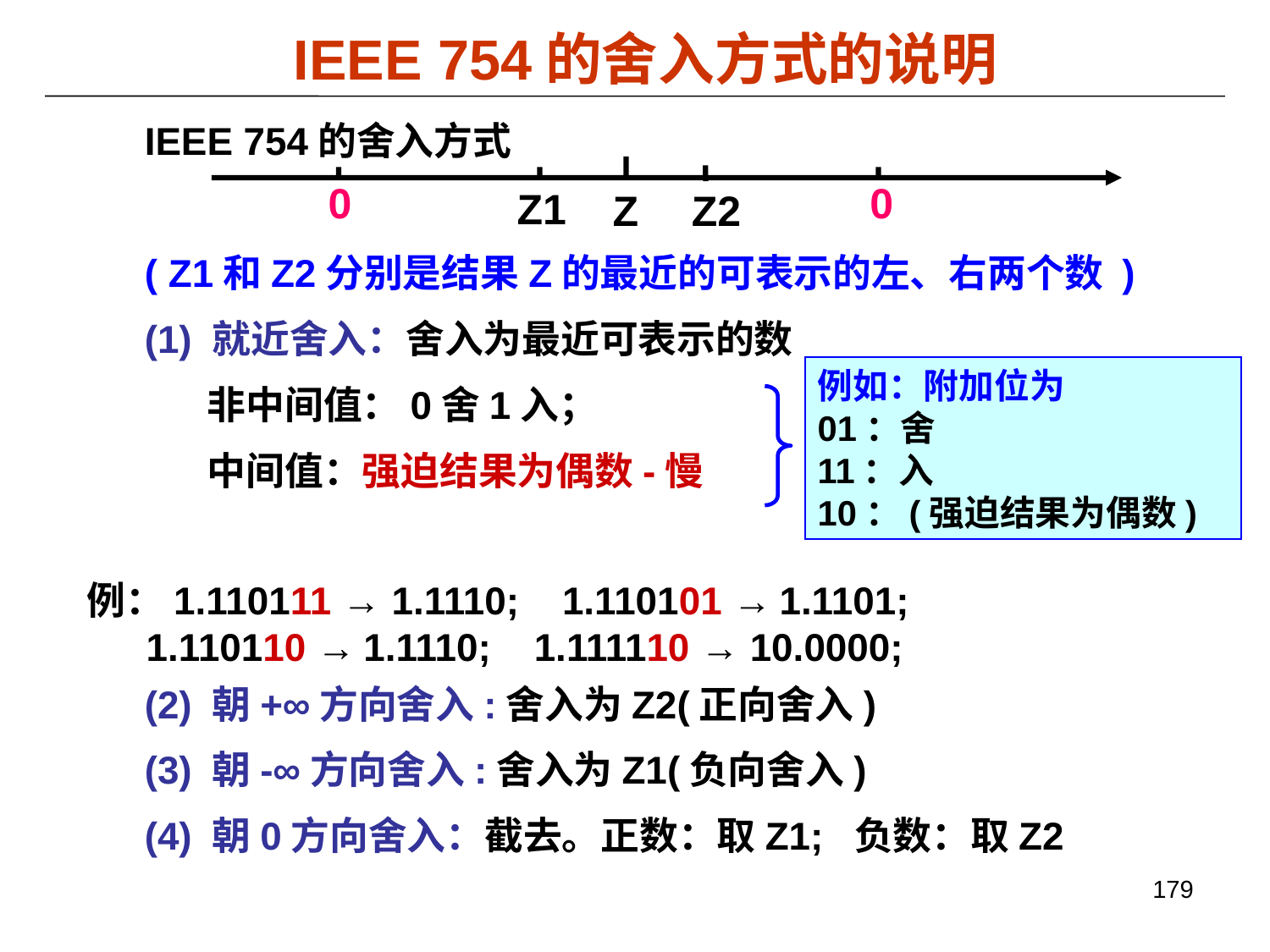

IEEE 754的舍入方式的说明
IEEE 754的舍入方式

( Z1和Z2分别是结果Z的最近的可表示的左、右两个数 )
(1) 就近舍入：舍入为最近可表示的数
      非中间值：0舍1入；
      中间值：强迫结果为偶数-慢

(2) 朝+∞方向舍入:舍入为Z2(正向舍入)
(3) 朝-∞方向舍入:舍入为Z1(负向舍入)
(4) 朝0方向舍入：截去。正数：取Z1;  负数：取Z2

0
0
Z1

Z
Z2
例如：附加位为
01：舍
11：入
10：(强迫结果为偶数)

  例：1.110111 → 1.1110;    1.110101 → 1.1101;
        1.110110 → 1.1110;    1.111110 → 10.0000;
179